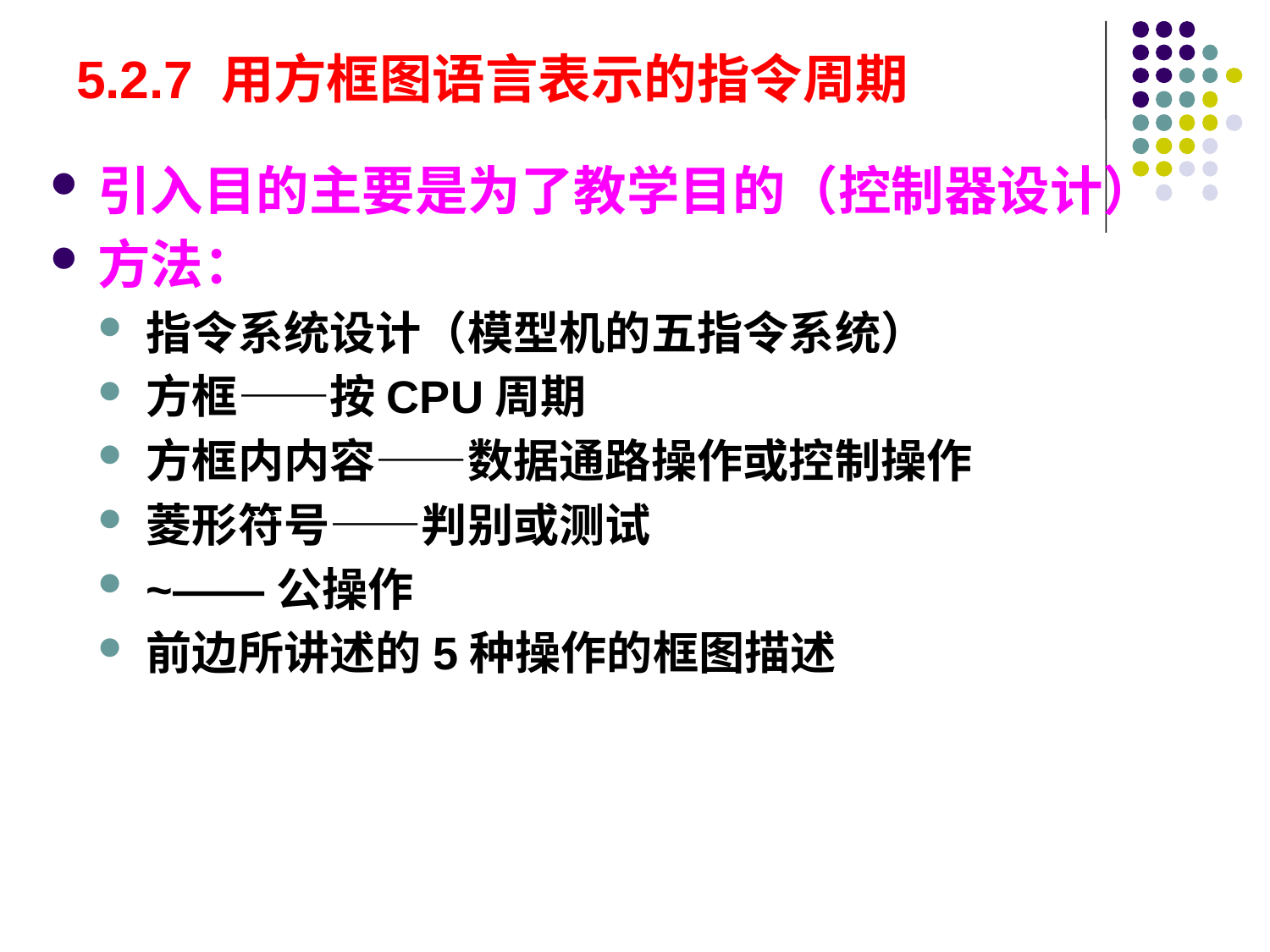

# 5.2.7 用方框图语言表示的指令周期
引入目的主要是为了教学目的（控制器设计）
方法：
指令系统设计（模型机的五指令系统）
方框——按CPU周期
方框内内容——数据通路操作或控制操作
菱形符号——判别或测试
~——公操作
前边所讲述的5种操作的框图描述

24